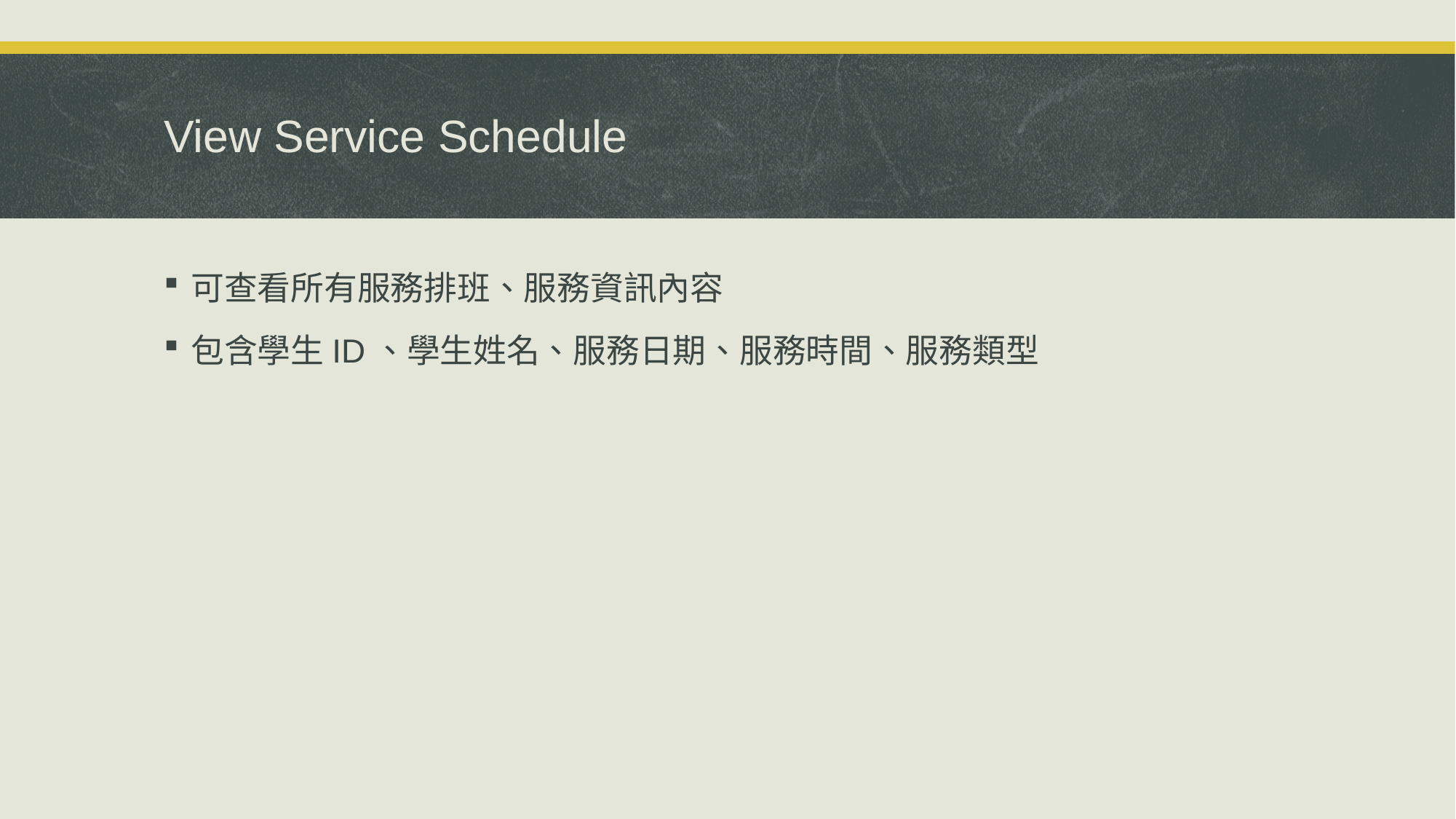

# View Service Schedule
可查看所有服務排班、服務資訊內容
包含學生ID、學生姓名、服務日期、服務時間、服務類型